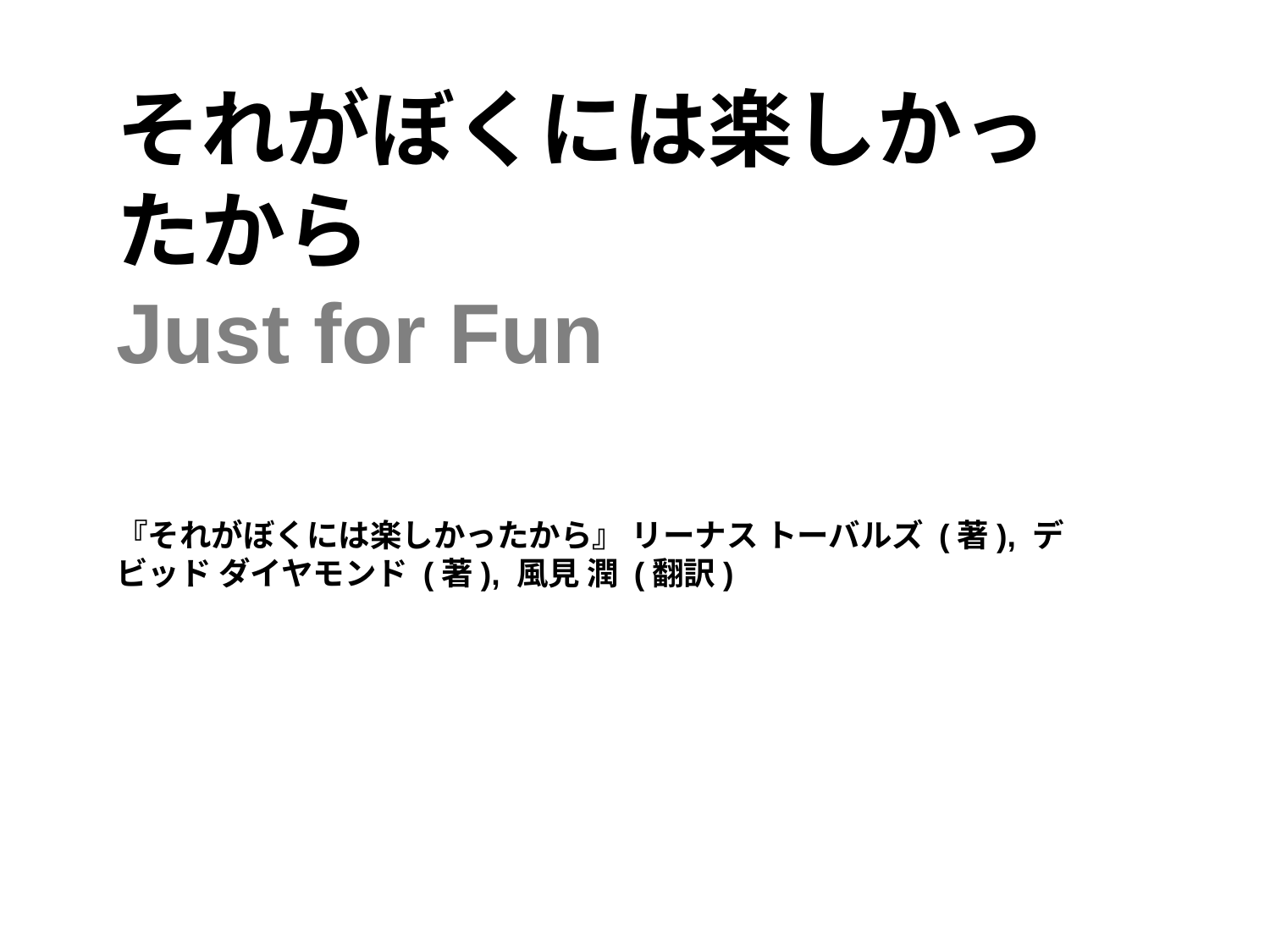

それがぼくには楽しかったから
Just for Fun

『それがぼくには楽しかったから』 リーナス トーバルズ (著), デビッド ダイヤモンド (著), 風見 潤 (翻訳)